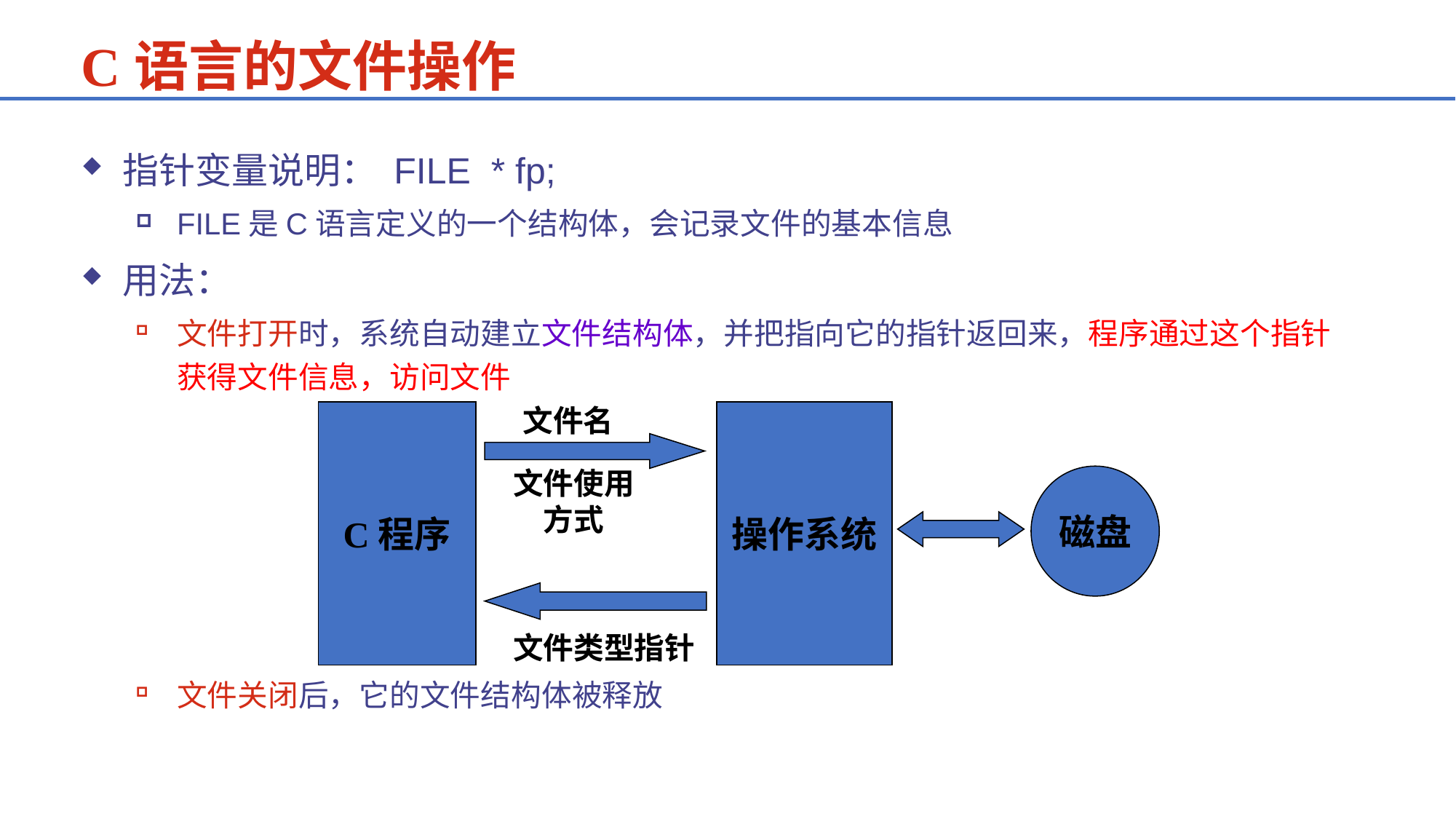

C语言的文件操作
指针变量说明： FILE  * fp;
FILE是C语言定义的一个结构体，会记录文件的基本信息
用法：
文件打开时，系统自动建立文件结构体，并把指向它的指针返回来，程序通过这个指针获得文件信息，访问文件

文件关闭后，它的文件结构体被释放
文件名
C程序
操作系统

文件使用
方式
磁盘

文件类型指针